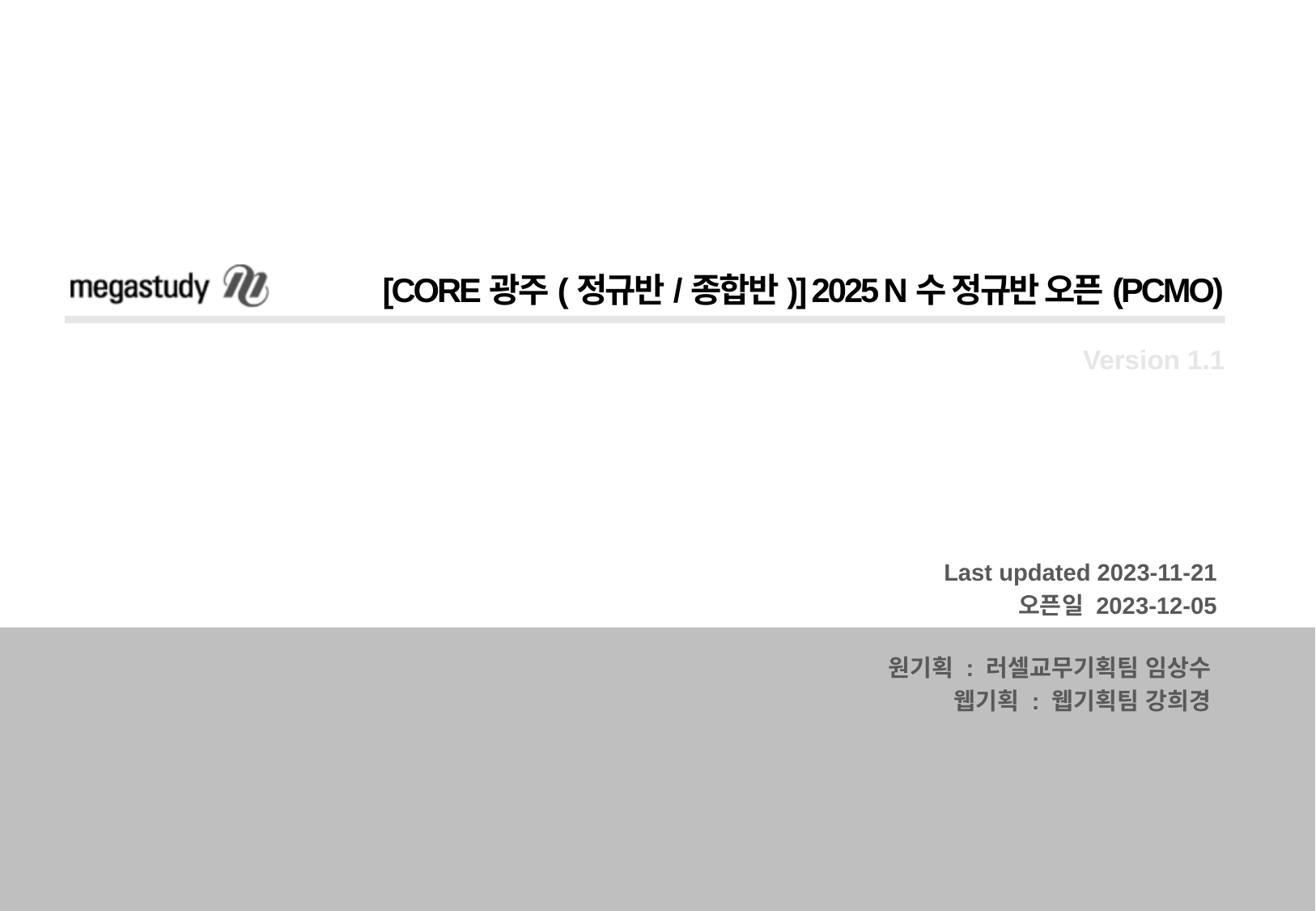

[CORE광주(정규반/종합반)] 2025 N수 정규반 오픈(PCMO)
Version 1.1
Last updated 2023-11-21
오픈일 2023-12-05
원기획 : 러셀교무기획팀 임상수
웹기획 : 웹기획팀 강희경